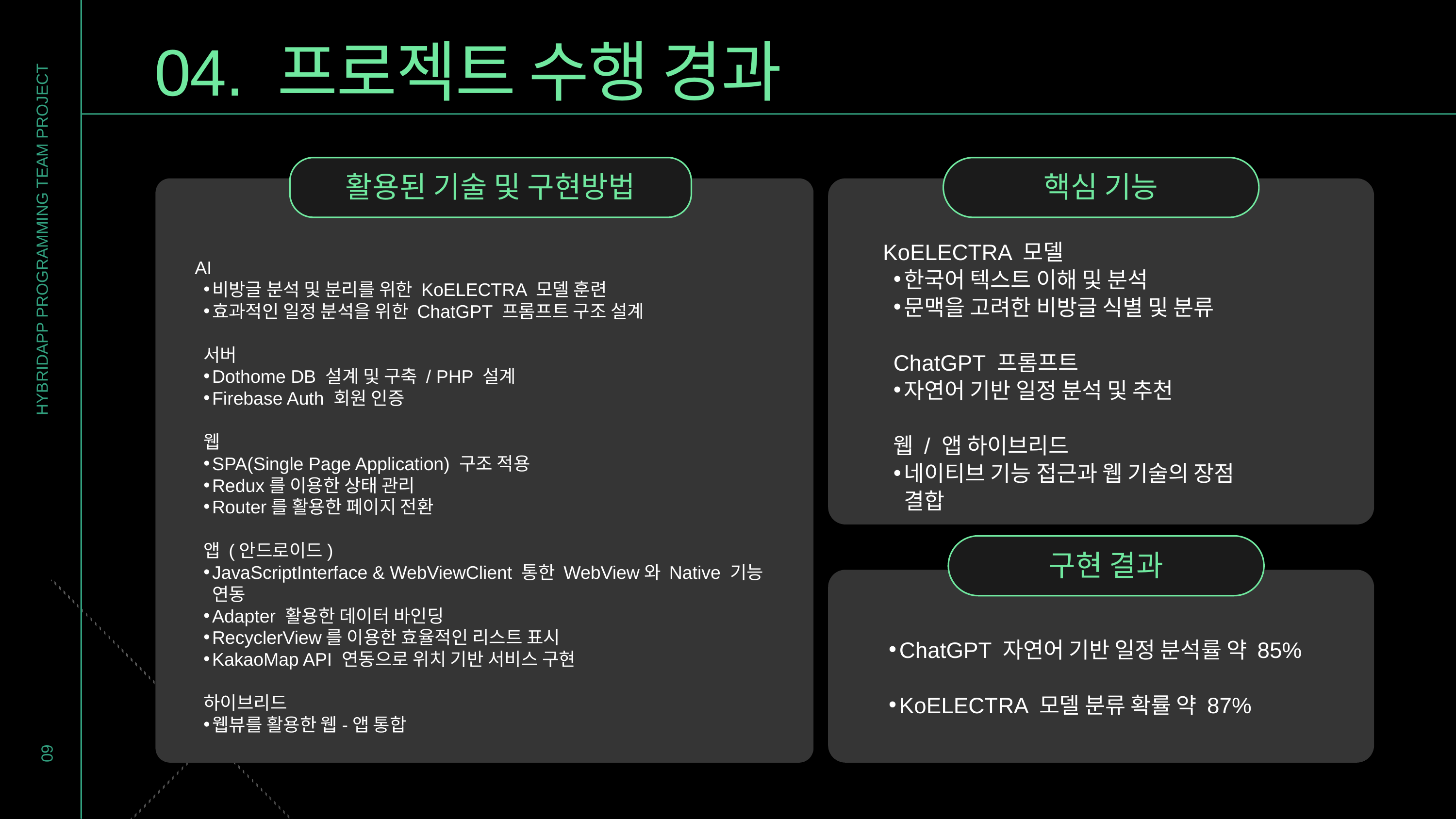

04. 프로젝트 수행 경과

활용된 기술 및 구현방법

핵심 기능

KoELECTRA 모델
한국어 텍스트 이해 및 분석
문맥을 고려한 비방글 식별 및 분류

ChatGPT 프롬프트
자연어 기반 일정 분석 및 추천

웹 / 앱 하이브리드
네이티브 기능 접근과 웹 기술의 장점 결합
AI
비방글 분석 및 분리를 위한 KoELECTRA 모델 훈련
효과적인 일정 분석을 위한 ChatGPT 프롬프트 구조 설계

서버
Dothome DB 설계 및 구축 / PHP 설계
Firebase Auth 회원 인증

웹
SPA(Single Page Application) 구조 적용
Redux를 이용한 상태 관리
Router를 활용한 페이지 전환

앱 (안드로이드)
JavaScriptInterface & WebViewClient 통한 WebView와 Native 기능 연동
Adapter 활용한 데이터 바인딩
RecyclerView를 이용한 효율적인 리스트 표시
KakaoMap API 연동으로 위치 기반 서비스 구현

하이브리드
웹뷰를 활용한 웹-앱 통합
HYBRIDAPP PROGRAMMING TEAM PROJECT

구현 결과

09
ChatGPT 자연어 기반 일정 분석률 약 85%

KoELECTRA 모델 분류 확률 약 87%